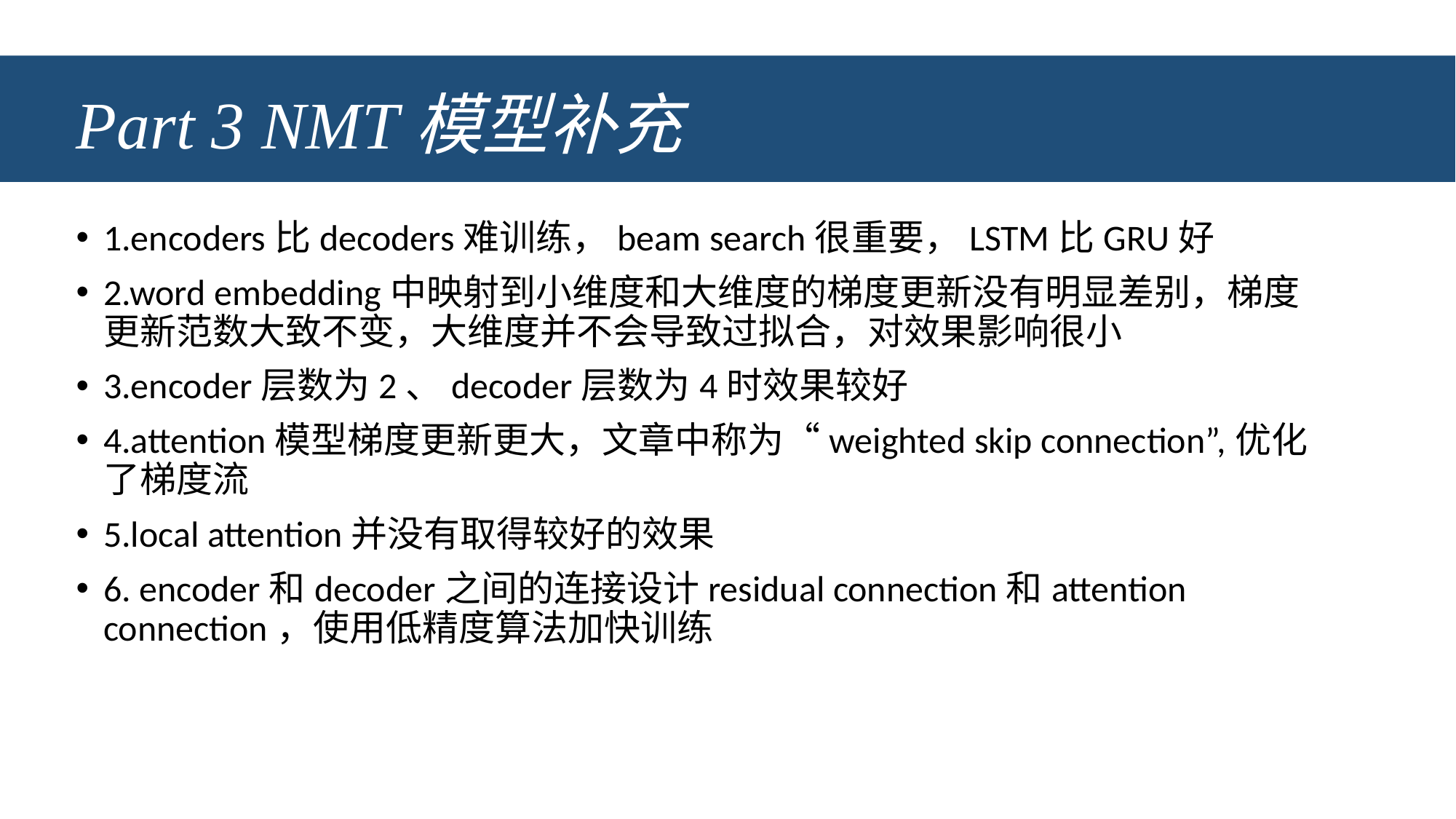

# Part 3 NMT模型补充

1.encoders比decoders难训练，beam search很重要，LSTM比GRU好
2.word embedding中映射到小维度和大维度的梯度更新没有明显差别，梯度更新范数大致不变，大维度并不会导致过拟合，对效果影响很小
3.encoder层数为2、decoder层数为4时效果较好
4.attention模型梯度更新更大，文章中称为“weighted skip connection”,优化了梯度流
5.local attention并没有取得较好的效果
6. encoder和decoder之间的连接设计residual connection和attention connection，使用低精度算法加快训练